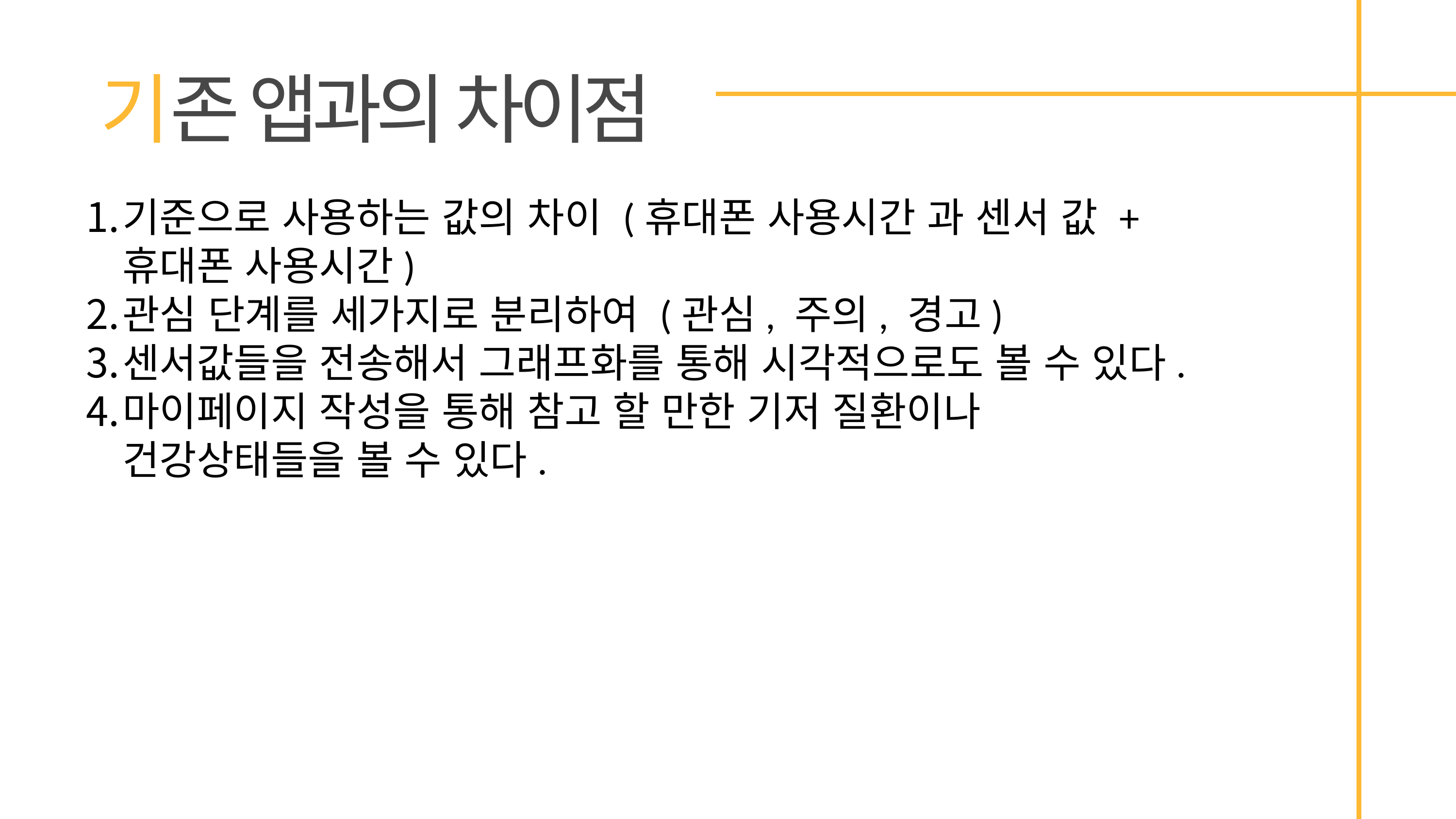

기존 앱과의 차이점
기준으로 사용하는 값의 차이 (휴대폰 사용시간 과 센서 값 + 휴대폰 사용시간)
관심 단계를 세가지로 분리하여 (관심, 주의, 경고)
센서값들을 전송해서 그래프화를 통해 시각적으로도 볼 수 있다.
마이페이지 작성을 통해 참고 할 만한 기저 질환이나 건강상태들을 볼 수 있다.